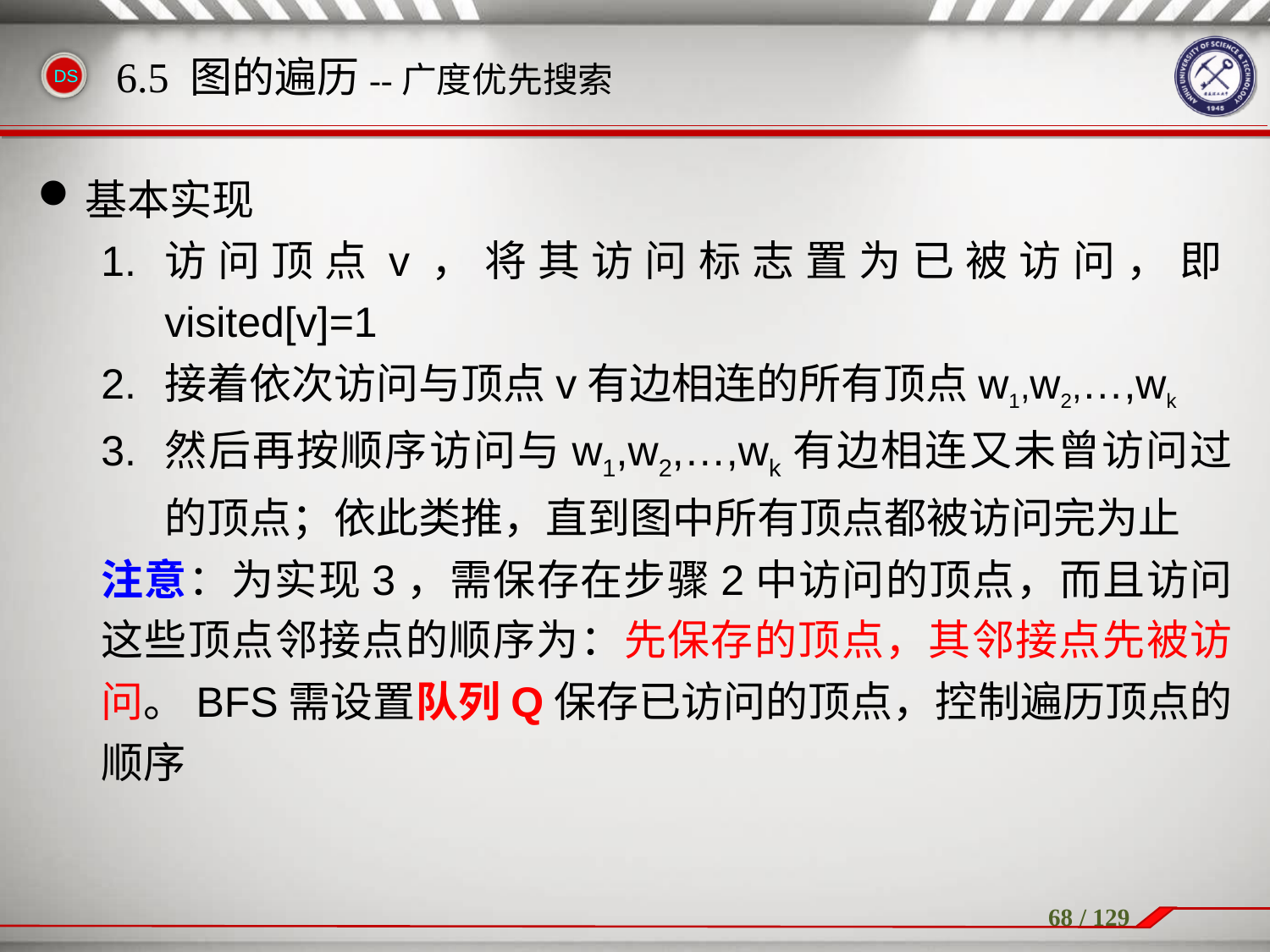

基本实现
访问顶点v，将其访问标志置为已被访问，即visited[v]=1
接着依次访问与顶点v有边相连的所有顶点w1,w2,…,wk
然后再按顺序访问与w1,w2,…,wk有边相连又未曾访问过的顶点；依此类推，直到图中所有顶点都被访问完为止
注意：为实现3，需保存在步骤2中访问的顶点，而且访问这些顶点邻接点的顺序为：先保存的顶点，其邻接点先被访问。BFS需设置队列Q保存已访问的顶点，控制遍历顶点的顺序

6.5 图的遍历--广度优先搜索